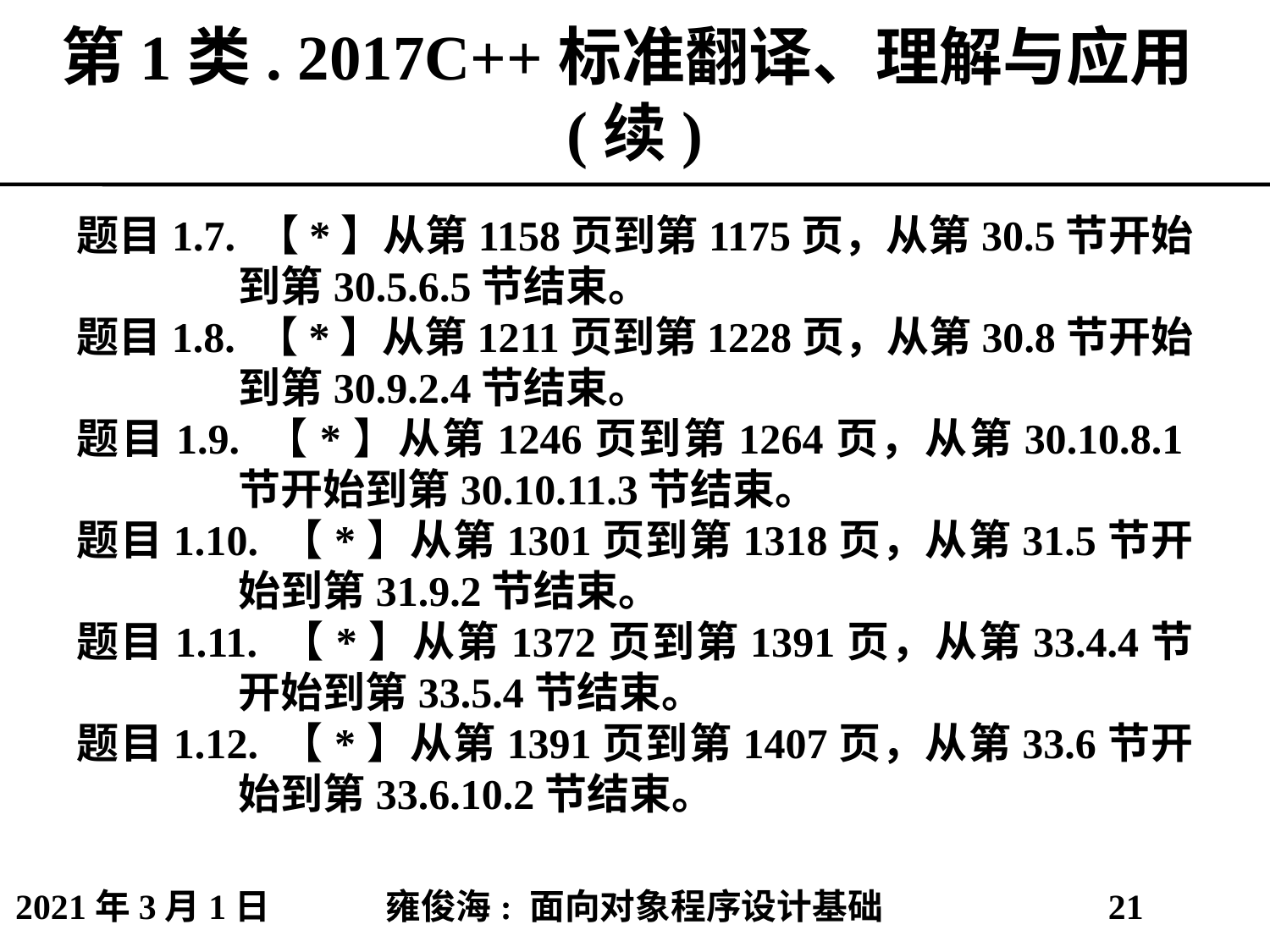

# 第1类. 2017C++标准翻译、理解与应用(续)

题目1.7. 【*】从第1158页到第1175页，从第30.5节开始到第30.5.6.5节结束。
题目1.8. 【*】从第1211页到第1228页，从第30.8节开始到第30.9.2.4节结束。
题目1.9. 【*】从第1246页到第1264页，从第30.10.8.1节开始到第30.10.11.3节结束。
题目1.10. 【*】从第1301页到第1318页，从第31.5节开始到第31.9.2节结束。
题目1.11. 【*】从第1372页到第1391页，从第33.4.4节开始到第33.5.4节结束。
题目1.12. 【*】从第1391页到第1407页，从第33.6节开始到第33.6.10.2节结束。
2021年3月1日
雍俊海: 面向对象程序设计基础
21